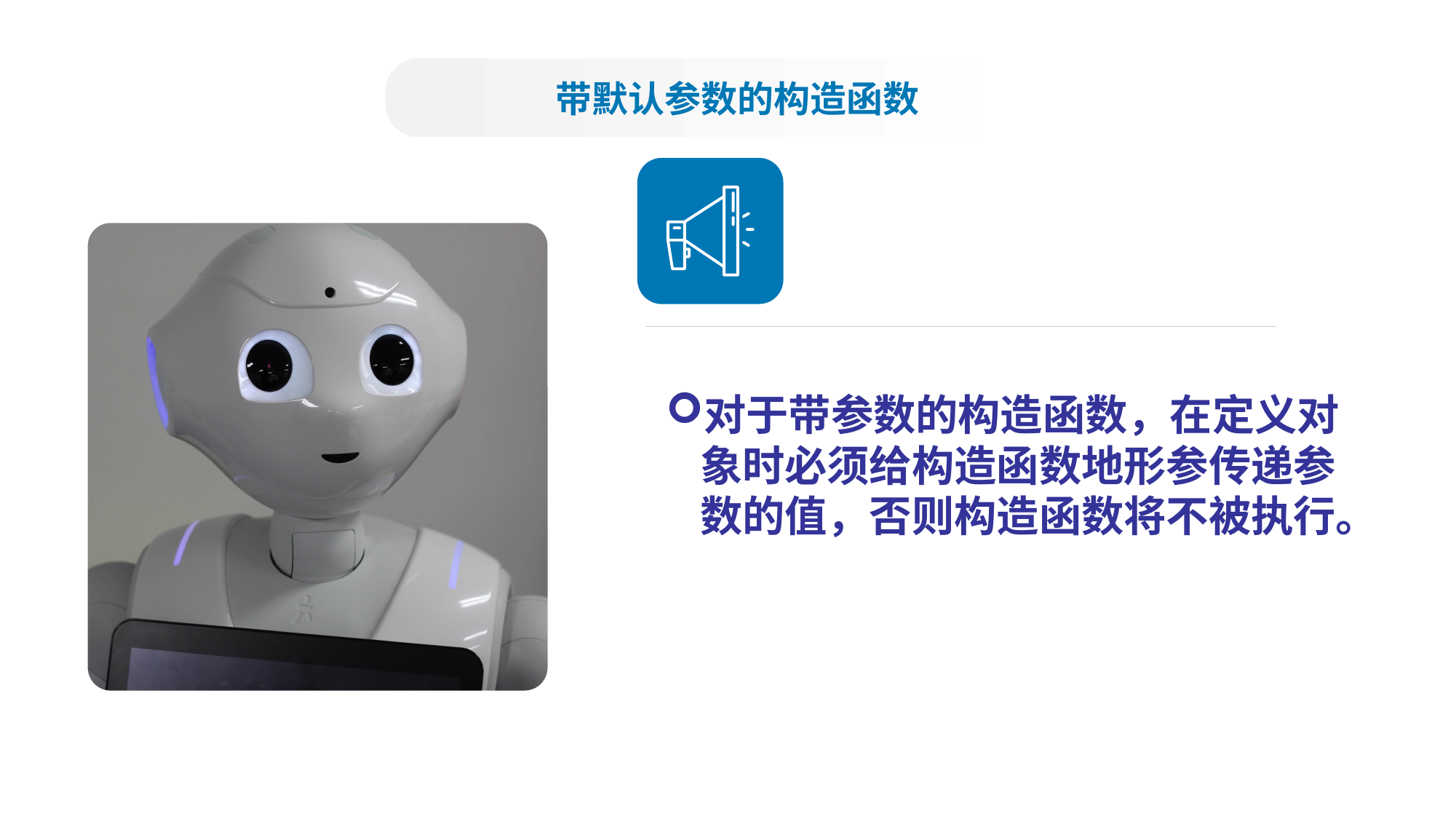

带默认参数的构造函数

对于带参数的构造函数，在定义对象时必须给构造函数地形参传递参数的值，否则构造函数将不被执行。